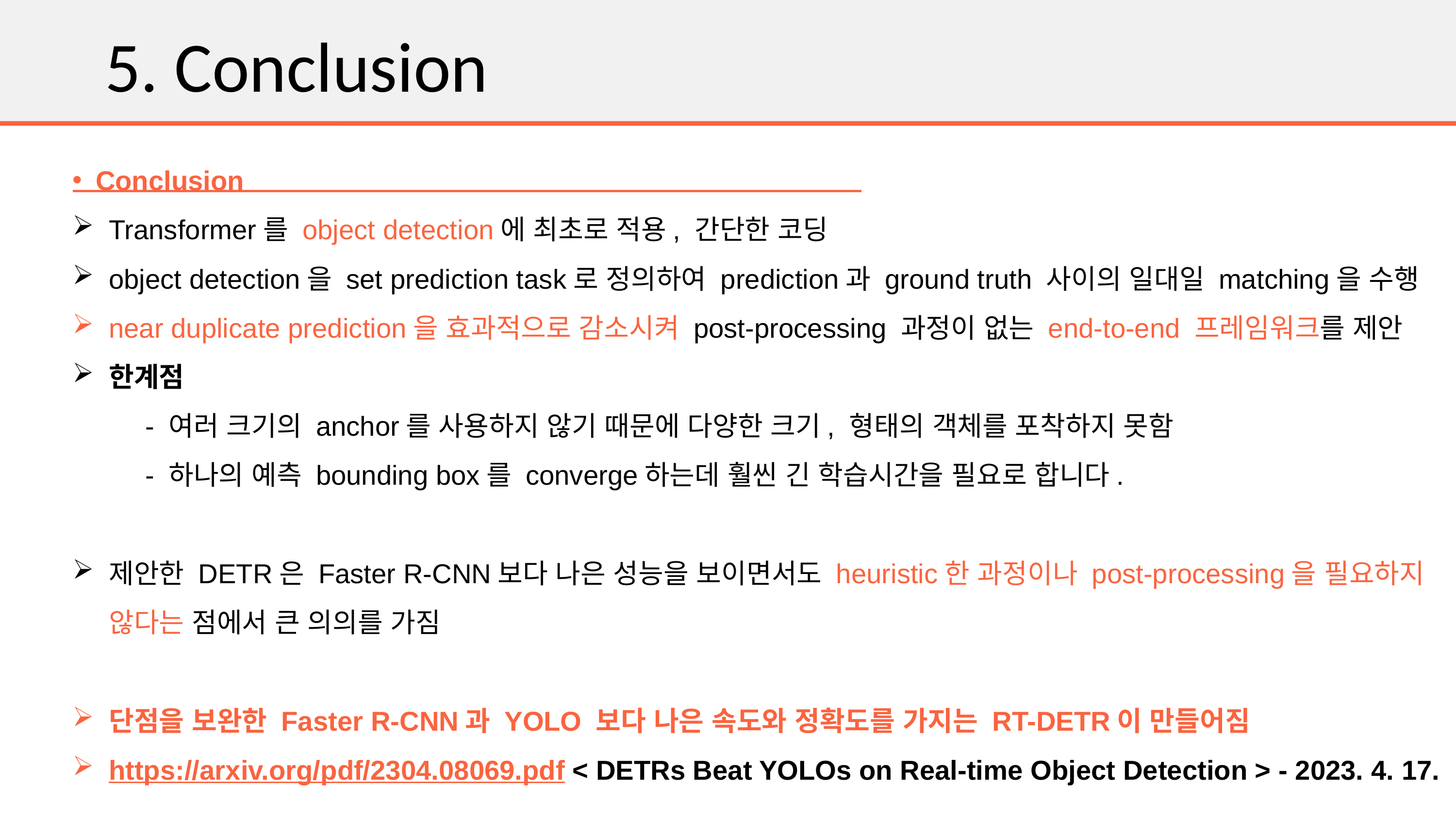

5. Conclusion

Conclusion
Transformer를 object detection에 최초로 적용, 간단한 코딩
object detection을 set prediction task로 정의하여 prediction과 ground truth 사이의 일대일 matching을 수행
near duplicate prediction을 효과적으로 감소시켜 post-processing 과정이 없는 end-to-end 프레임워크를 제안
한계점
	- 여러 크기의 anchor를 사용하지 않기 때문에 다양한 크기, 형태의 객체를 포착하지 못함
	- 하나의 예측 bounding box를 converge하는데 훨씬 긴 학습시간을 필요로 합니다.

제안한 DETR은 Faster R-CNN보다 나은 성능을 보이면서도 heuristic한 과정이나 post-processing을 필요하지 않다는 점에서 큰 의의를 가짐

단점을 보완한 Faster R-CNN과 YOLO 보다 나은 속도와 정확도를 가지는 RT-DETR이 만들어짐
https://arxiv.org/pdf/2304.08069.pdf < DETRs Beat YOLOs on Real-time Object Detection > - 2023. 4. 17.